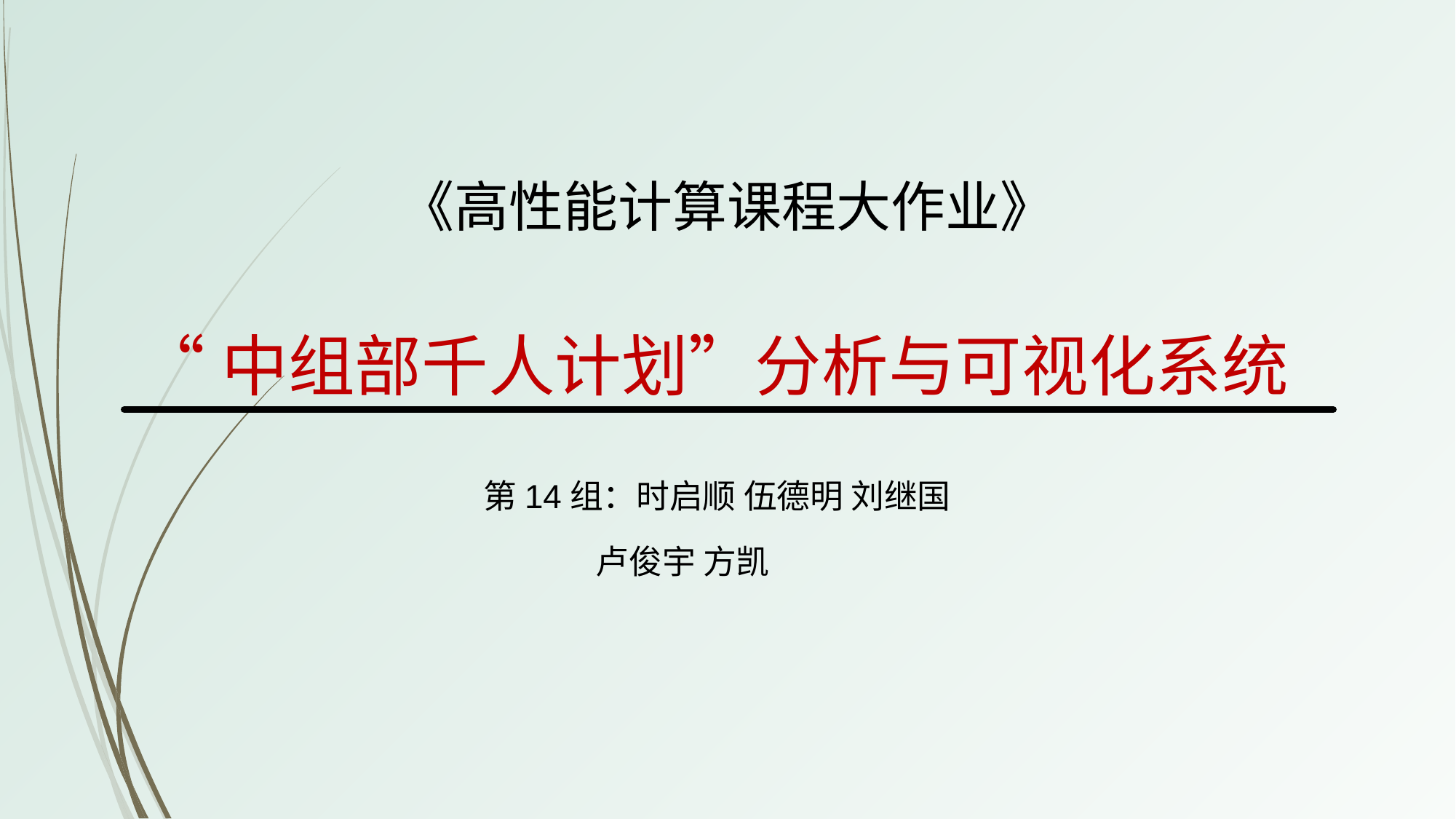

《高性能计算课程大作业》
# “中组部千人计划”分析与可视化系统
第14组：时启顺 伍德明 刘继国
              卢俊宇 方凯